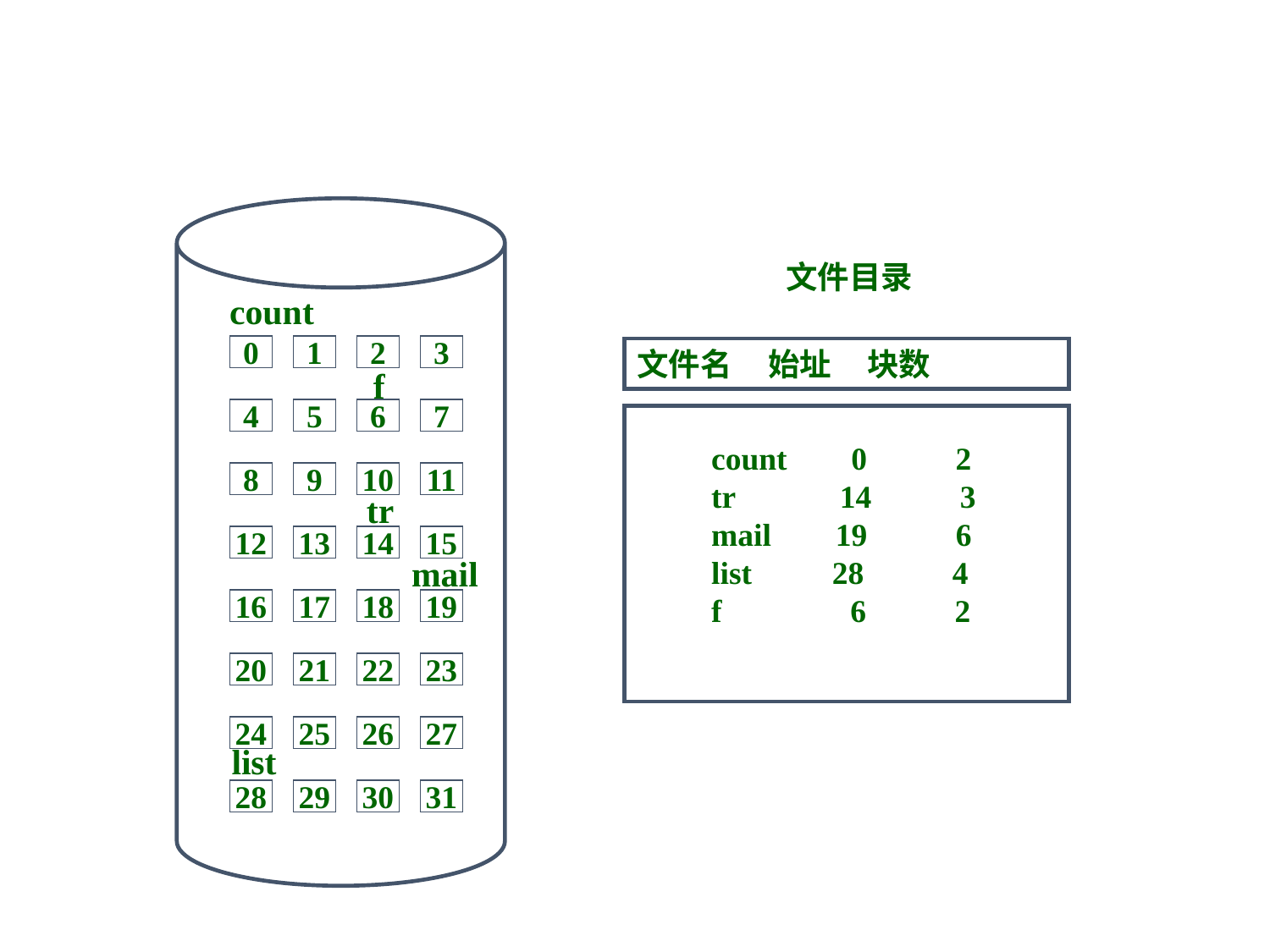

#

文件目录
count
0
1
2
3
4
5
6
7
8
9
10
11
12
13
14
15
16
17
18
19
20
21
22
23
24
25
26
27
28
29
30
31
文件名     始址     块数
f

count        0           2
tr             14           3
mail        19           6
list          28           4
f                6           2
tr
mail
list